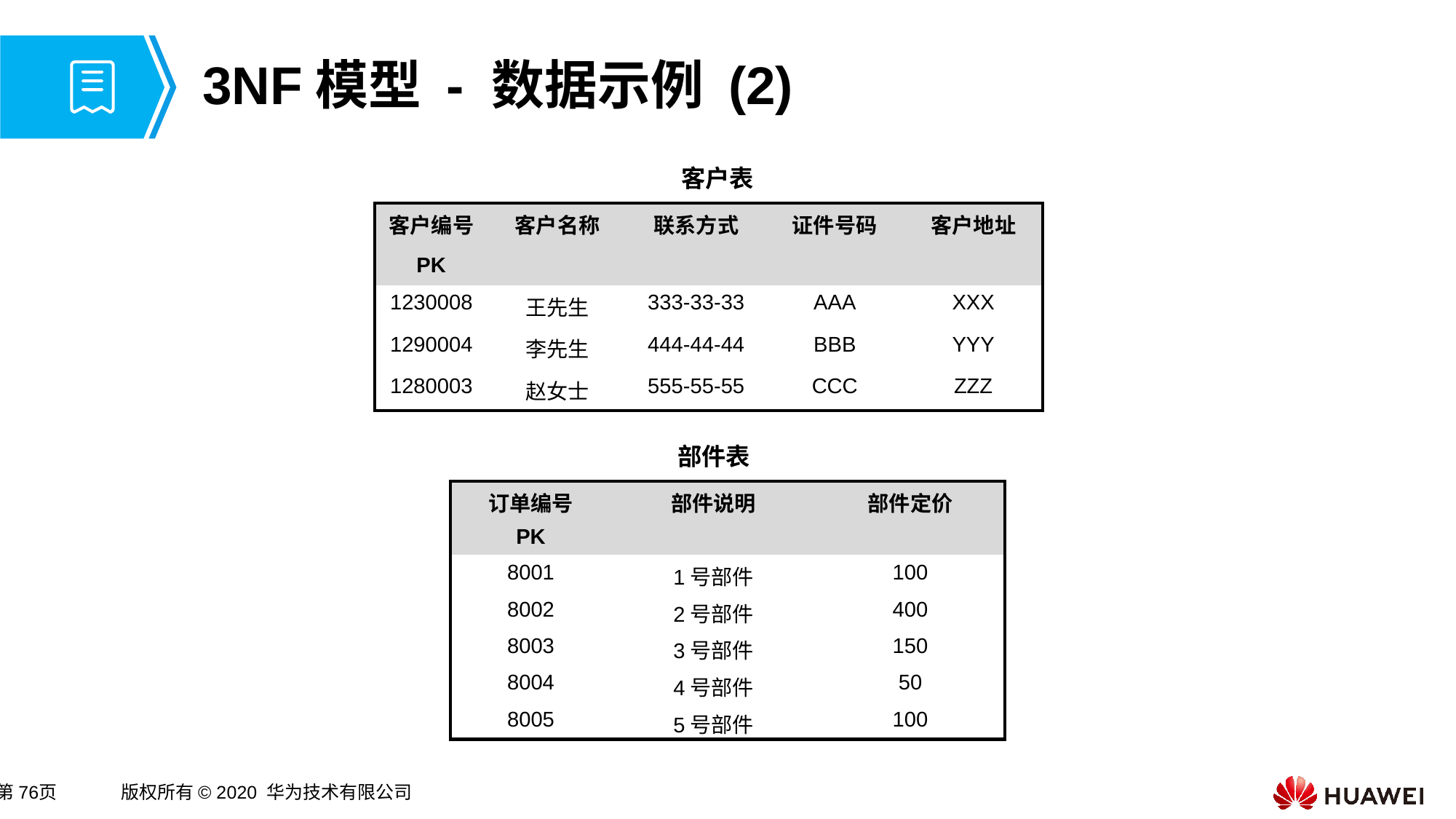

# 3NF模型 - 数据示例 (2)
客户表
| 客户编号 | 客户名称 | 联系方式 | 证件号码 | 客户地址 |
| --- | --- | --- | --- | --- |
| PK |  |  |  |  |
| 1230008 | 王先生 | 333-33-33 | AAA | XXX |
| 1290004 | 李先生 | 444-44-44 | BBB | YYY |
| 1280003 | 赵女士 | 555-55-55 | CCC | ZZZ |
部件表
| 订单编号 | 部件说明 | 部件定价 |
| --- | --- | --- |
| PK |  |  |
| 8001 | 1号部件 | 100 |
| 8002 | 2号部件 | 400 |
| 8003 | 3号部件 | 150 |
| 8004 | 4号部件 | 50 |
| 8005 | 5号部件 | 100 |
空格